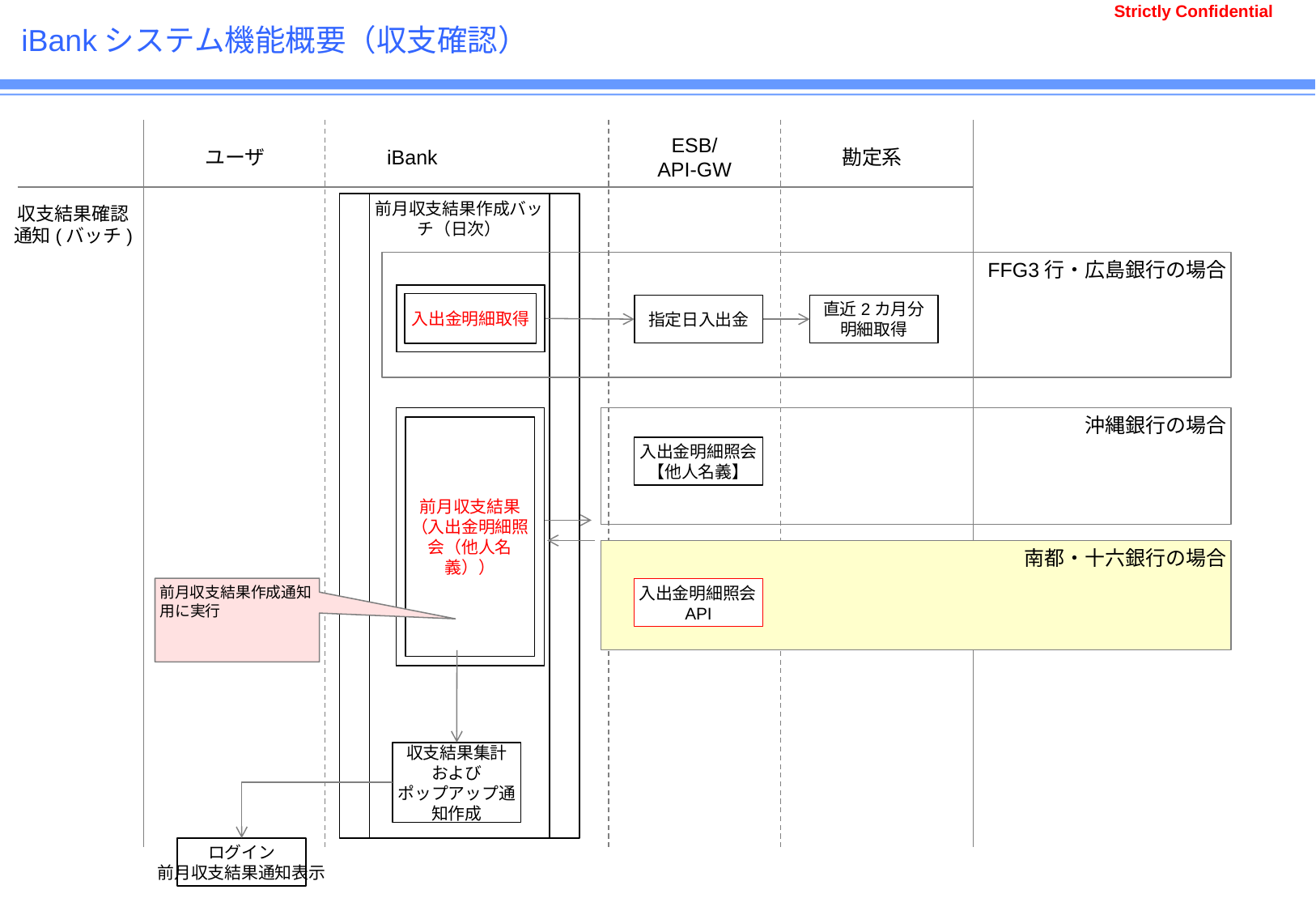

# iBankシステム機能概要（収支確認）
ユーザ
iBank
ESB/
API-GW
勘定系
前月収支結果作成バッチ（日次）
収支結果確認
通知(バッチ)
FFG3行・広島銀行の場合

入出金明細取得
指定日入出金
直近2カ月分
明細取得

前月収支結果
（入出金明細照会（他人名義））
沖縄銀行の場合
入出金明細照会【他人名義】
南都・十六銀行の場合
前月収支結果作成通知用に実行
入出金明細照会API
収支結果集計
および
ポップアップ通知作成
ログイン
前月収支結果通知表示